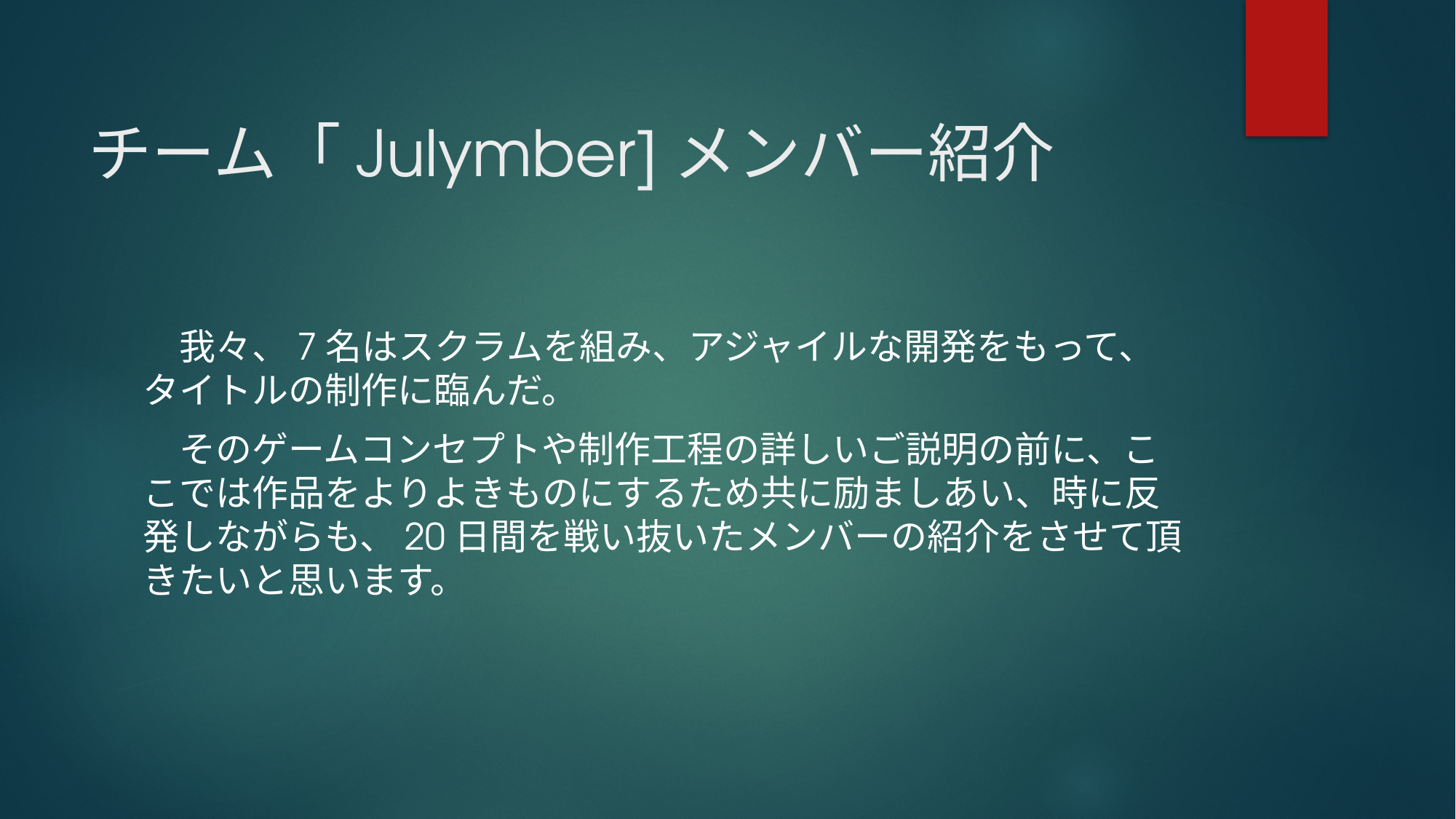

# チーム「Julymber]メンバー紹介
　我々、7名はスクラムを組み、アジャイルな開発をもって、タイトルの制作に臨んだ。
　そのゲームコンセプトや制作工程の詳しいご説明の前に、ここでは作品をよりよきものにするため共に励ましあい、時に反発しながらも、20日間を戦い抜いたメンバーの紹介をさせて頂きたいと思います。